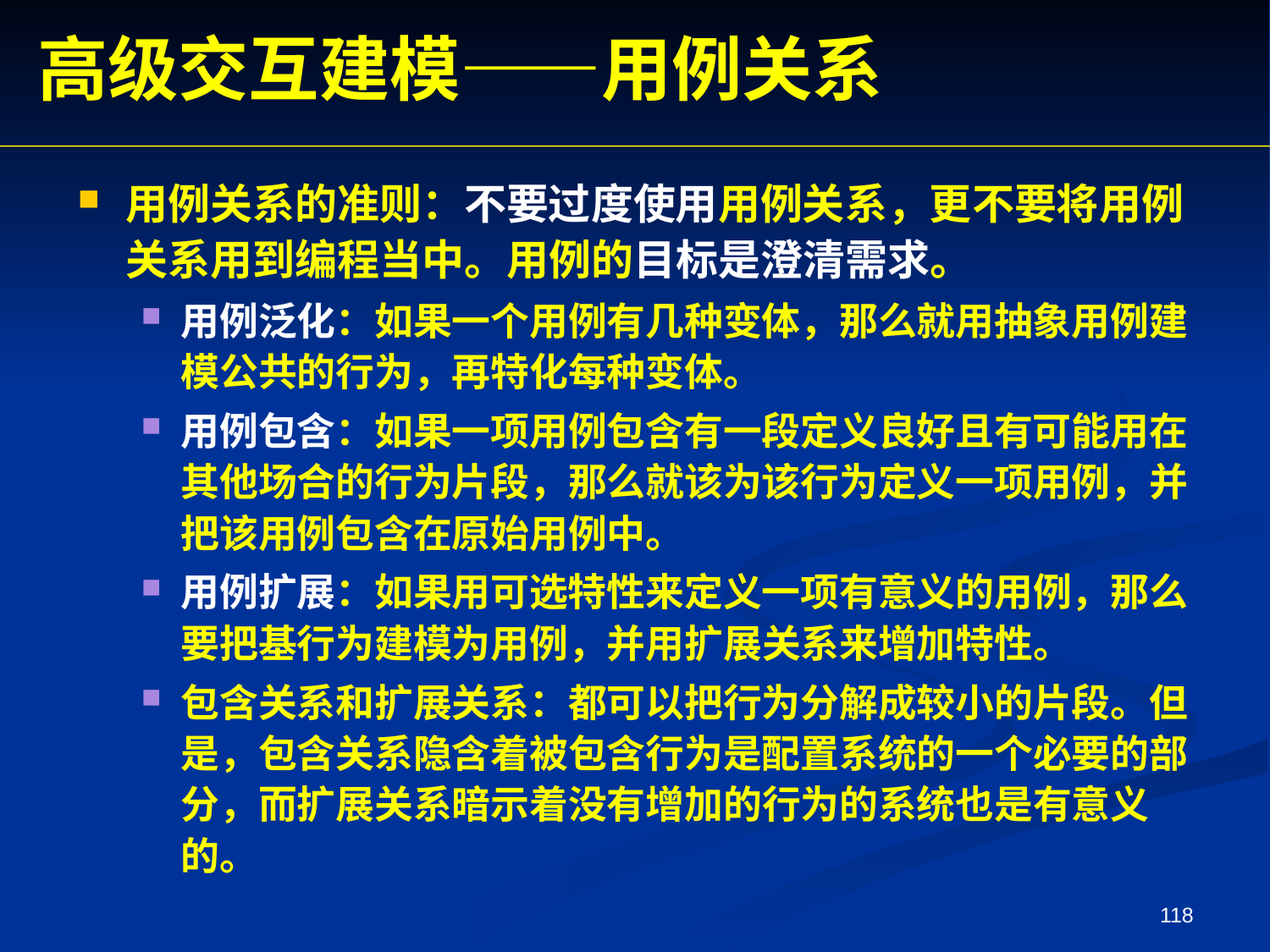

高级交互建模——用例关系

用例关系的准则：不要过度使用用例关系，更不要将用例关系用到编程当中。用例的目标是澄清需求。
用例泛化：如果一个用例有几种变体，那么就用抽象用例建模公共的行为，再特化每种变体。
用例包含：如果一项用例包含有一段定义良好且有可能用在其他场合的行为片段，那么就该为该行为定义一项用例，并把该用例包含在原始用例中。
用例扩展：如果用可选特性来定义一项有意义的用例，那么要把基行为建模为用例，并用扩展关系来增加特性。
包含关系和扩展关系：都可以把行为分解成较小的片段。但是，包含关系隐含着被包含行为是配置系统的一个必要的部分，而扩展关系暗示着没有增加的行为的系统也是有意义的。
118